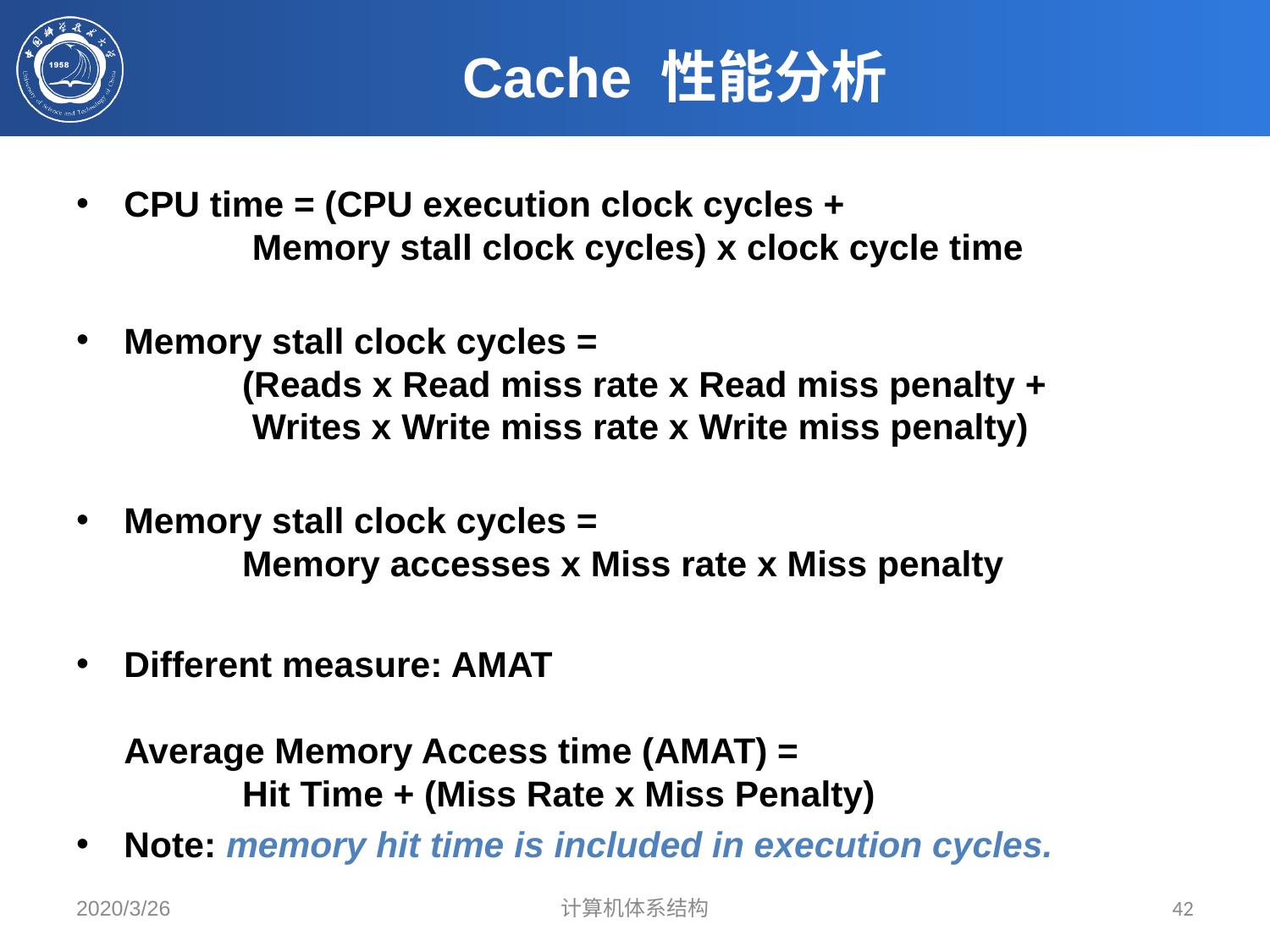

# Cache 性能分析
CPU time = (CPU execution clock cycles +
		 Memory stall clock cycles) x clock cycle time
Memory stall clock cycles =
	(Reads x Read miss rate x Read miss penalty +
	 Writes x Write miss rate x Write miss penalty)
Memory stall clock cycles =
	Memory accesses x Miss rate x Miss penalty

Different measure: AMAT
Average Memory Access time (AMAT) =
	Hit Time + (Miss Rate x Miss Penalty)
Note: memory hit time is included in execution cycles.
2020/3/26
计算机体系结构
42